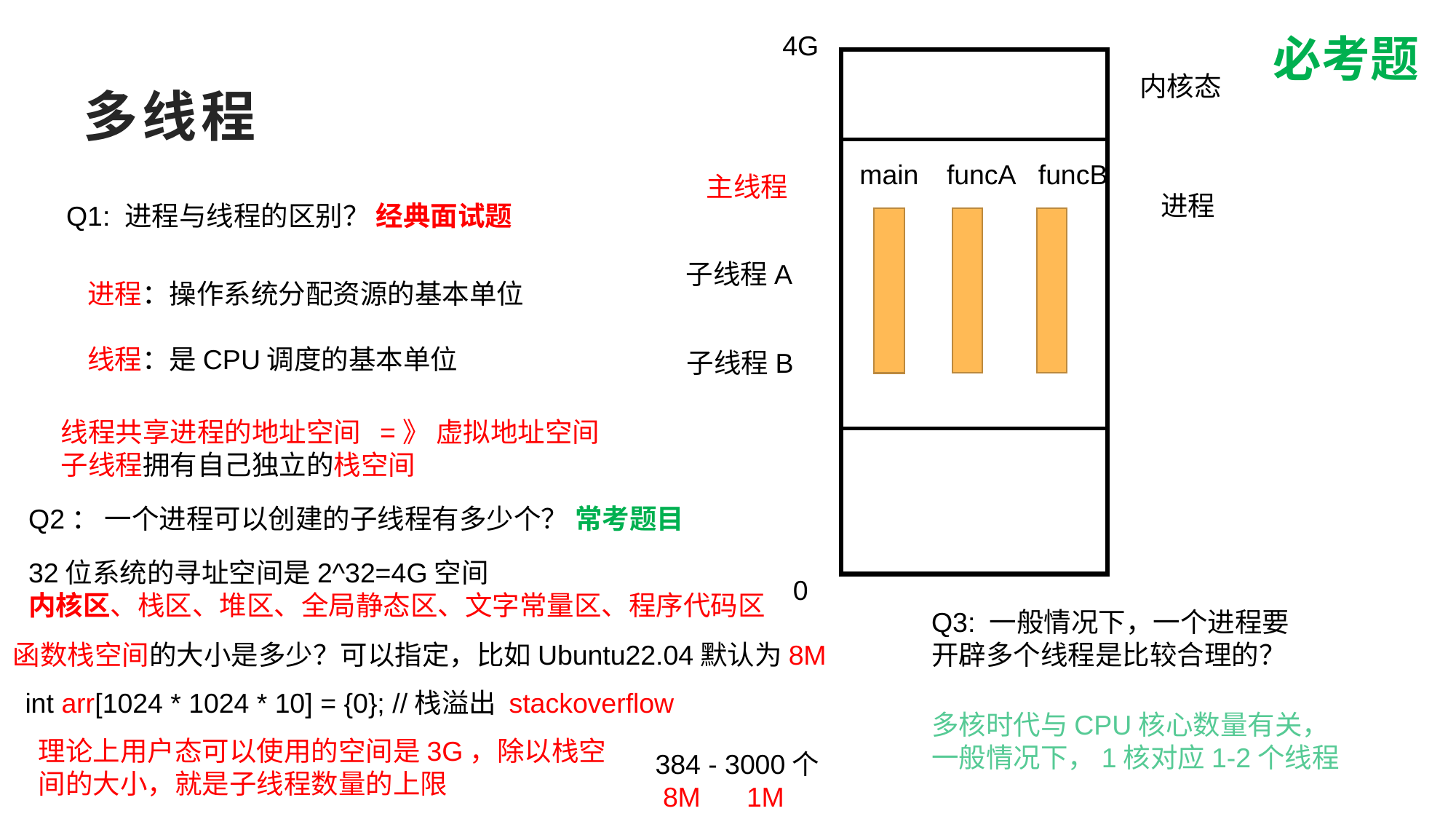

4G
必考题

内核态
# 多线程
funcA
funcB
main
主线程
进程
Q1: 进程与线程的区别？ 经典面试题

子线程A
进程：操作系统分配资源的基本单位

线程：是CPU调度的基本单位
子线程B
线程共享进程的地址空间  =》 虚拟地址空间
子线程拥有自己独立的栈空间
Q2： 一个进程可以创建的子线程有多少个？ 常考题目
32位系统的寻址空间是2^32=4G空间
内核区、栈区、堆区、全局静态区、文字常量区、程序代码区

0
Q3: 一般情况下，一个进程要开辟多个线程是比较合理的？
函数栈空间的大小是多少？可以指定，比如Ubuntu22.04默认为8M
int arr[1024 * 1024 * 10] = {0}; //栈溢出 stackoverflow
多核时代与CPU核心数量有关，一般情况下，1核对应1-2个线程
理论上用户态可以使用的空间是3G，除以栈空间的大小，就是子线程数量的上限
384 - 3000个
 8M      1M